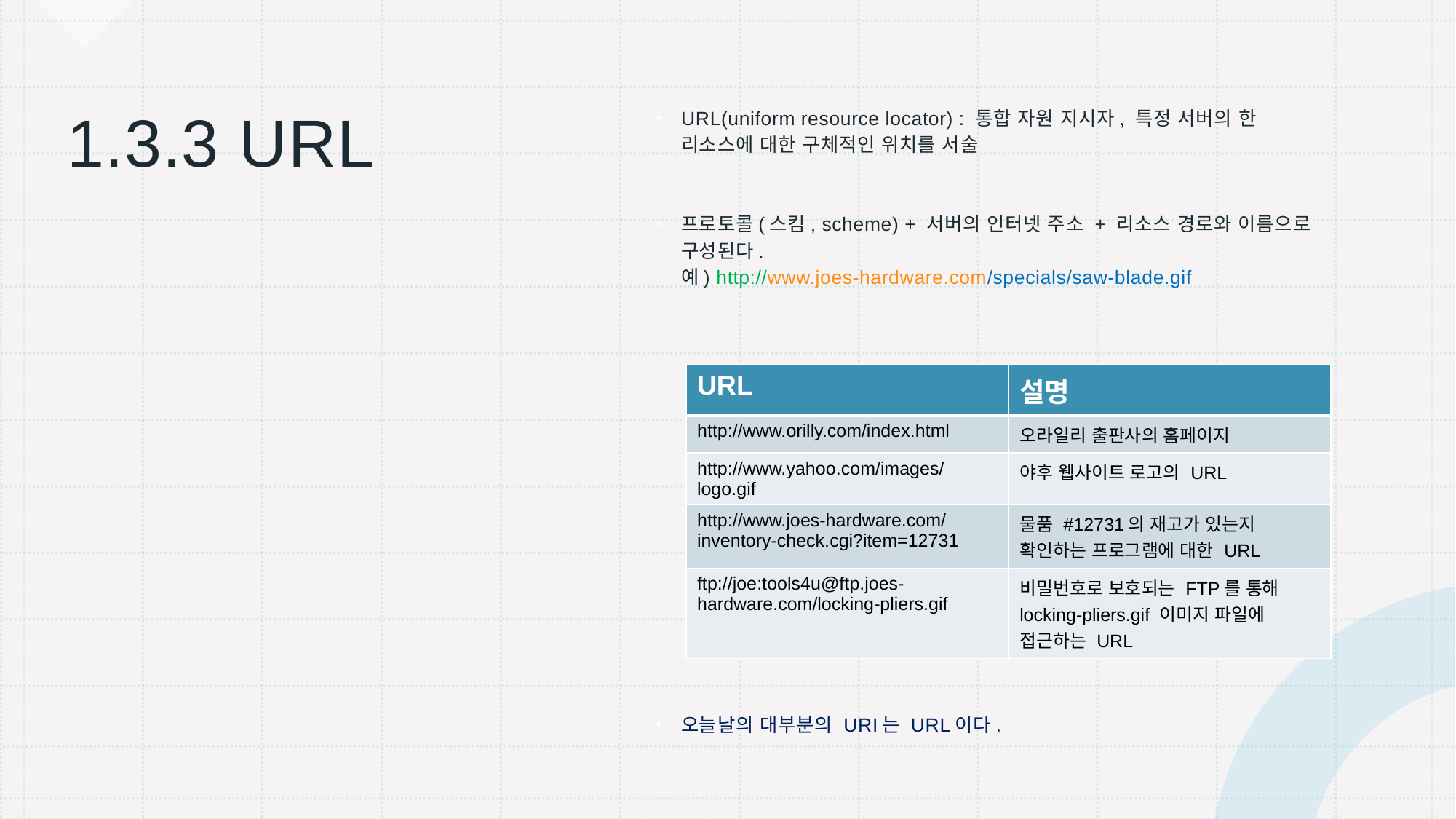

# 1.3.3 URL
URL(uniform resource locator) : 통합 자원 지시자, 특정 서버의 한 리소스에 대한 구체적인 위치를 서술

프로토콜(스킴, scheme) + 서버의 인터넷 주소 + 리소스 경로와 이름으로 구성된다.
예) http://www.joes-hardware.com/specials/saw-blade.gif

오늘날의 대부분의 URI는 URL이다.
| URL | 설명 |
| --- | --- |
| http://www.orilly.com/index.html | 오라일리 출판사의 홈페이지 |
| http://www.yahoo.com/images/logo.gif | 야후 웹사이트 로고의 URL |
| http://www.joes-hardware.com/inventory-check.cgi?item=12731 | 물품 #12731의 재고가 있는지 확인하는 프로그램에 대한 URL |
| ftp://joe:tools4u@ftp.joes-hardware.com/locking-pliers.gif | 비밀번호로 보호되는 FTP를 통해 locking-pliers.gif 이미지 파일에 접근하는 URL |